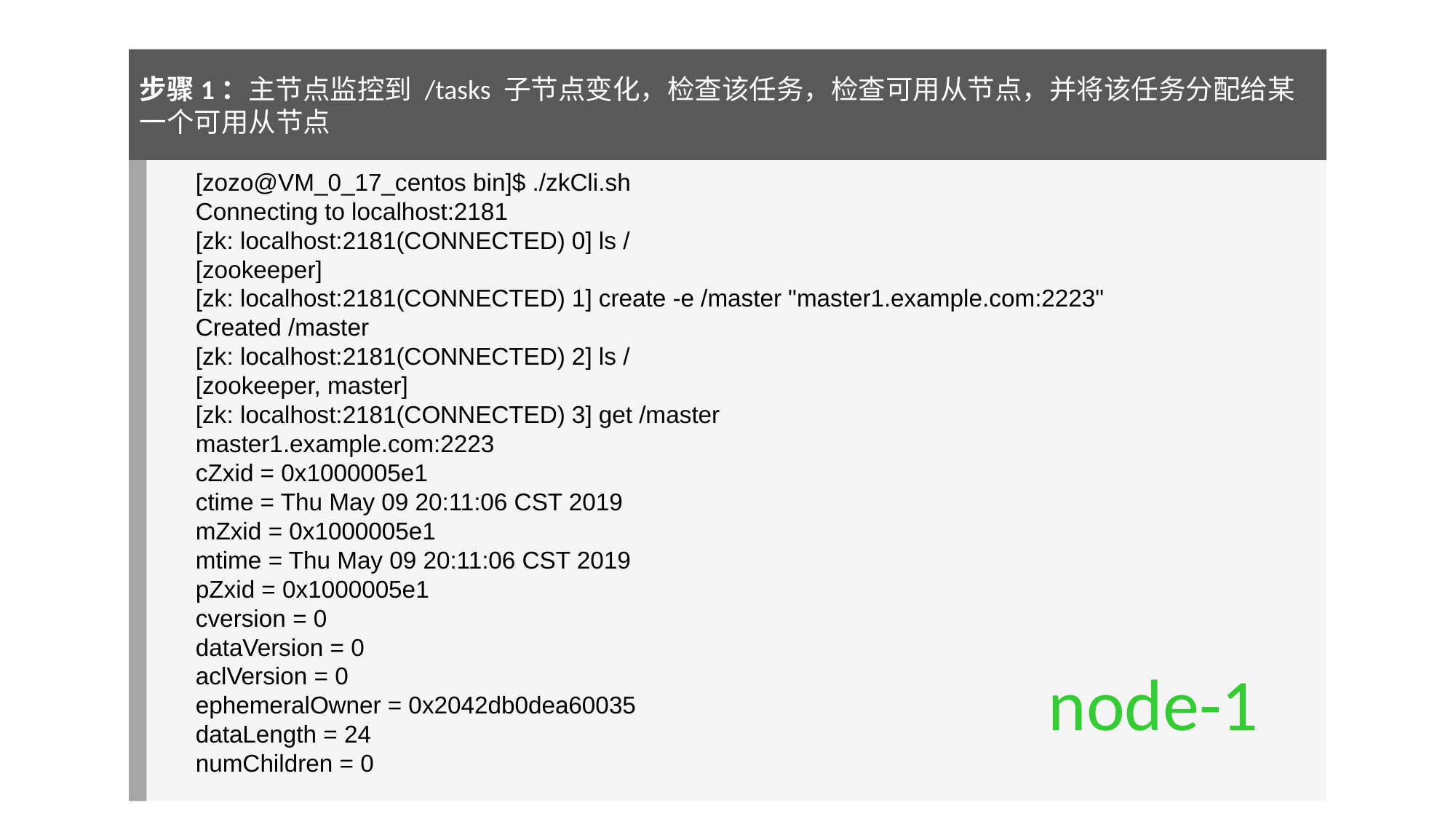

步骤1：主节点监控到 /tasks 子节点变化，检查该任务，检查可用从节点，并将该任务分配给某一个可用从节点

[zozo@VM_0_17_centos bin]$ ./zkCli.sh
Connecting to localhost:2181
[zk: localhost:2181(CONNECTED) 0] ls /
[zookeeper]
[zk: localhost:2181(CONNECTED) 1] create -e /master "master1.example.com:2223"
Created /master
[zk: localhost:2181(CONNECTED) 2] ls /
[zookeeper, master]
[zk: localhost:2181(CONNECTED) 3] get /master
master1.example.com:2223
cZxid = 0x1000005e1
ctime = Thu May 09 20:11:06 CST 2019
mZxid = 0x1000005e1
mtime = Thu May 09 20:11:06 CST 2019
pZxid = 0x1000005e1
cversion = 0
dataVersion = 0
aclVersion = 0
ephemeralOwner = 0x2042db0dea60035
dataLength = 24
numChildren = 0
node-1